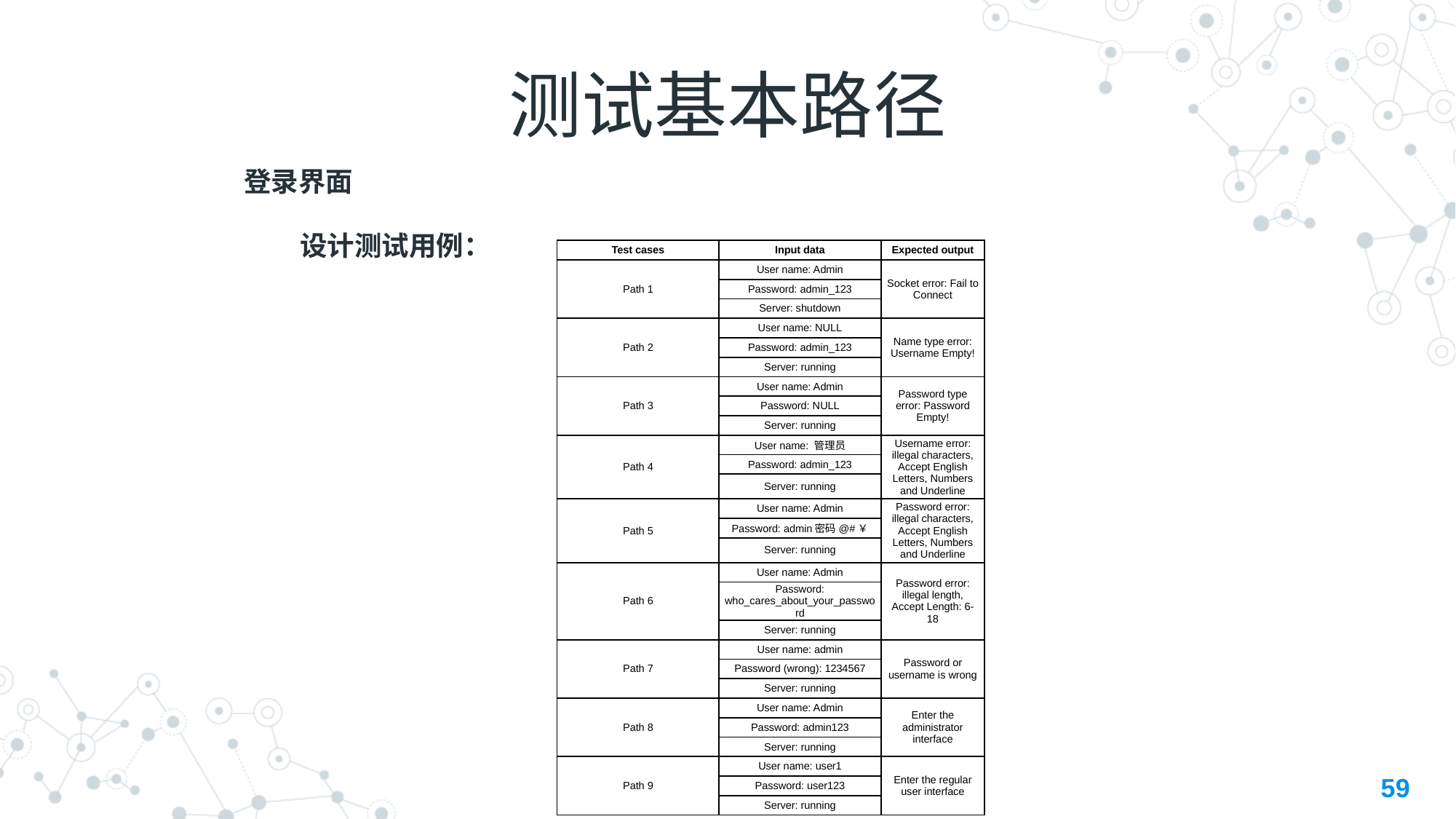

# 测试基本路径
登录界面

设计测试用例：
| Test cases | Input data | Expected output |
| --- | --- | --- |
| Path 1 | User name: Admin | Socket error: Fail to Connect |
|  | Password: admin\_123 |  |
|  | Server: shutdown |  |
| Path 2 | User name: NULL | Name type error: Username Empty! |
|  | Password: admin\_123 |  |
|  | Server: running |  |
| Path 3 | User name: Admin | Password type error: Password Empty! |
|  | Password: NULL |  |
|  | Server: running |  |
| Path 4 | User name: 管理员 | Username error: illegal characters, Accept English Letters, Numbers and Underline |
|  | Password: admin\_123 |  |
|  | Server: running |  |
| Path 5 | User name: Admin | Password error: illegal characters, Accept English Letters, Numbers and Underline |
|  | Password: admin密码@#￥ |  |
|  | Server: running |  |
| Path 6 | User name: Admin | Password error: illegal length, Accept Length: 6-18 |
|  | Password: who\_cares\_about\_your\_password |  |
|  | Server: running |  |
| Path 7 | User name: admin | Password or username is wrong |
|  | Password (wrong): 1234567 |  |
|  | Server: running |  |
| Path 8 | User name: Admin | Enter the administrator interface |
|  | Password: admin123 |  |
|  | Server: running |  |
| Path 9 | User name: user1 | Enter the regular user interface |
|  | Password: user123 |  |
|  | Server: running |  |
59